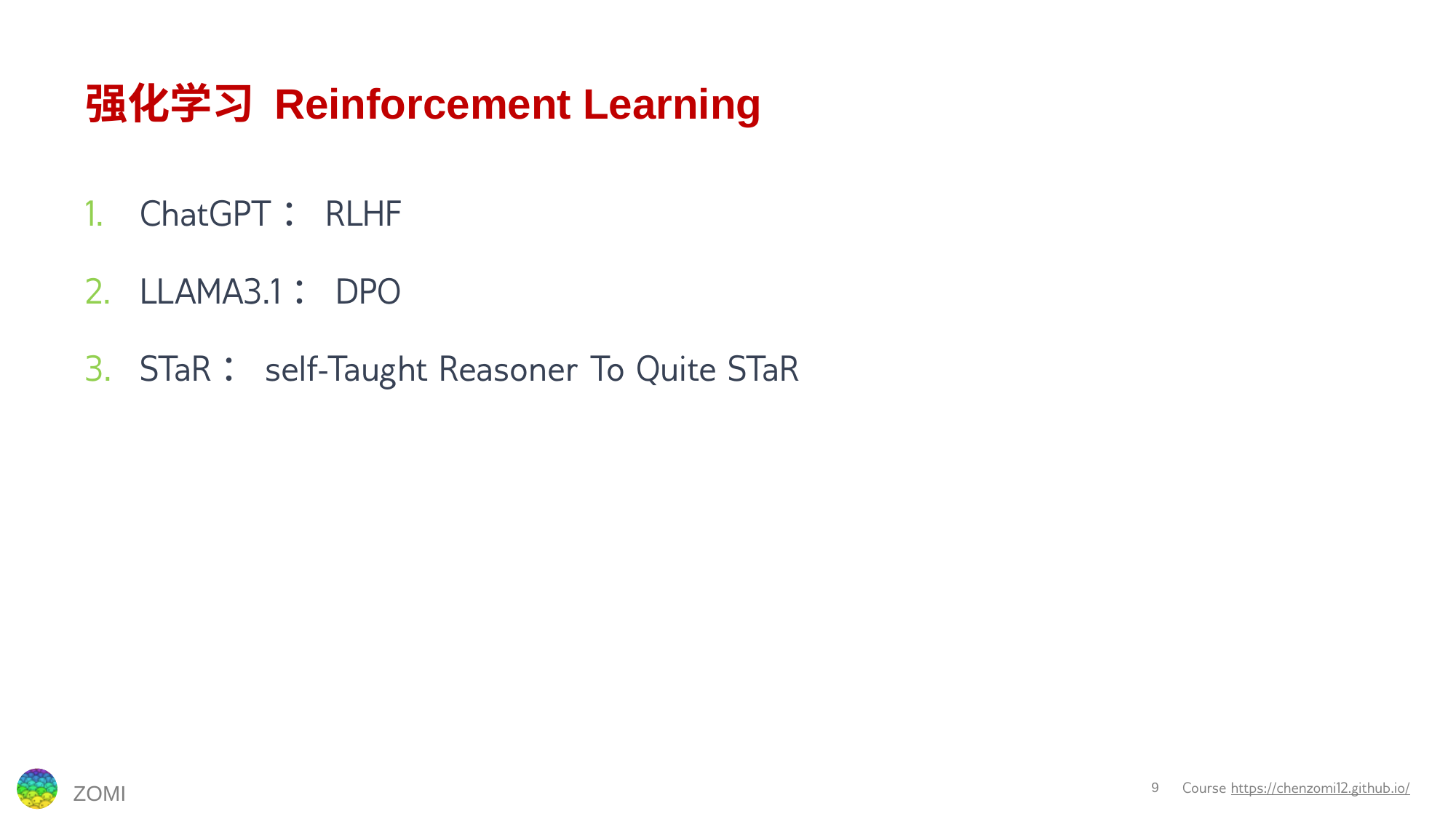

# 强化学习 Reinforcement Learning
ChatGPT：RLHF
LLAMA3.1：DPO
STaR：self-Taught Reasoner To Quite STaR